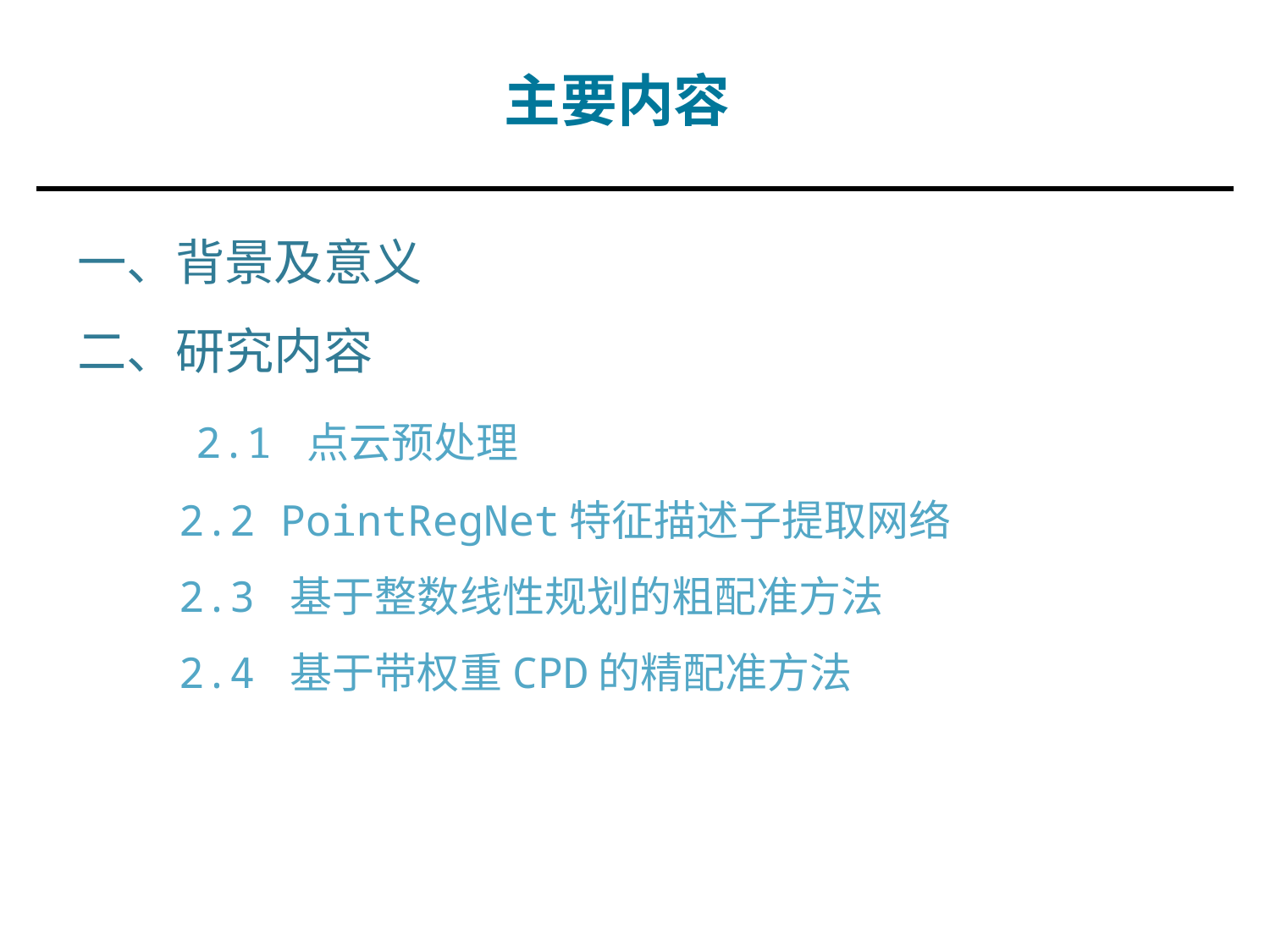

主要内容
一、背景及意义
二、研究内容
    2.1 点云预处理
    2.2 PointRegNet特征描述子提取网络
    2.3 基于整数线性规划的粗配准方法
    2.4 基于带权重CPD的精配准方法